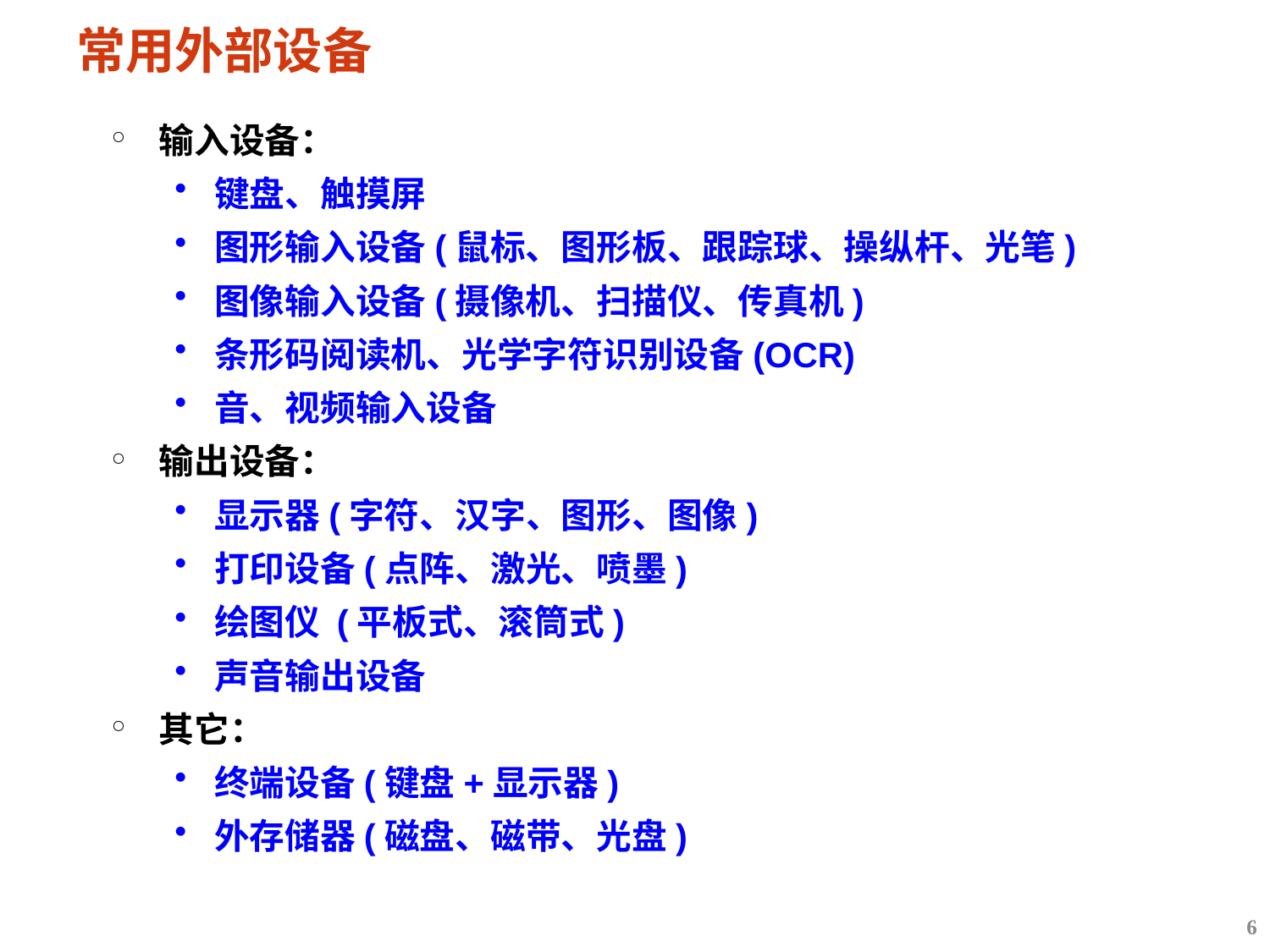

# 常用外部设备
输入设备：
键盘、触摸屏
图形输入设备(鼠标、图形板、跟踪球、操纵杆、光笔)
图像输入设备(摄像机、扫描仪、传真机)
条形码阅读机、光学字符识别设备(OCR)
音、视频输入设备
输出设备：
显示器(字符、汉字、图形、图像)
打印设备(点阵、激光、喷墨)
绘图仪 (平板式、滚筒式)
声音输出设备
其它：
终端设备(键盘+显示器)
外存储器(磁盘、磁带、光盘)
6